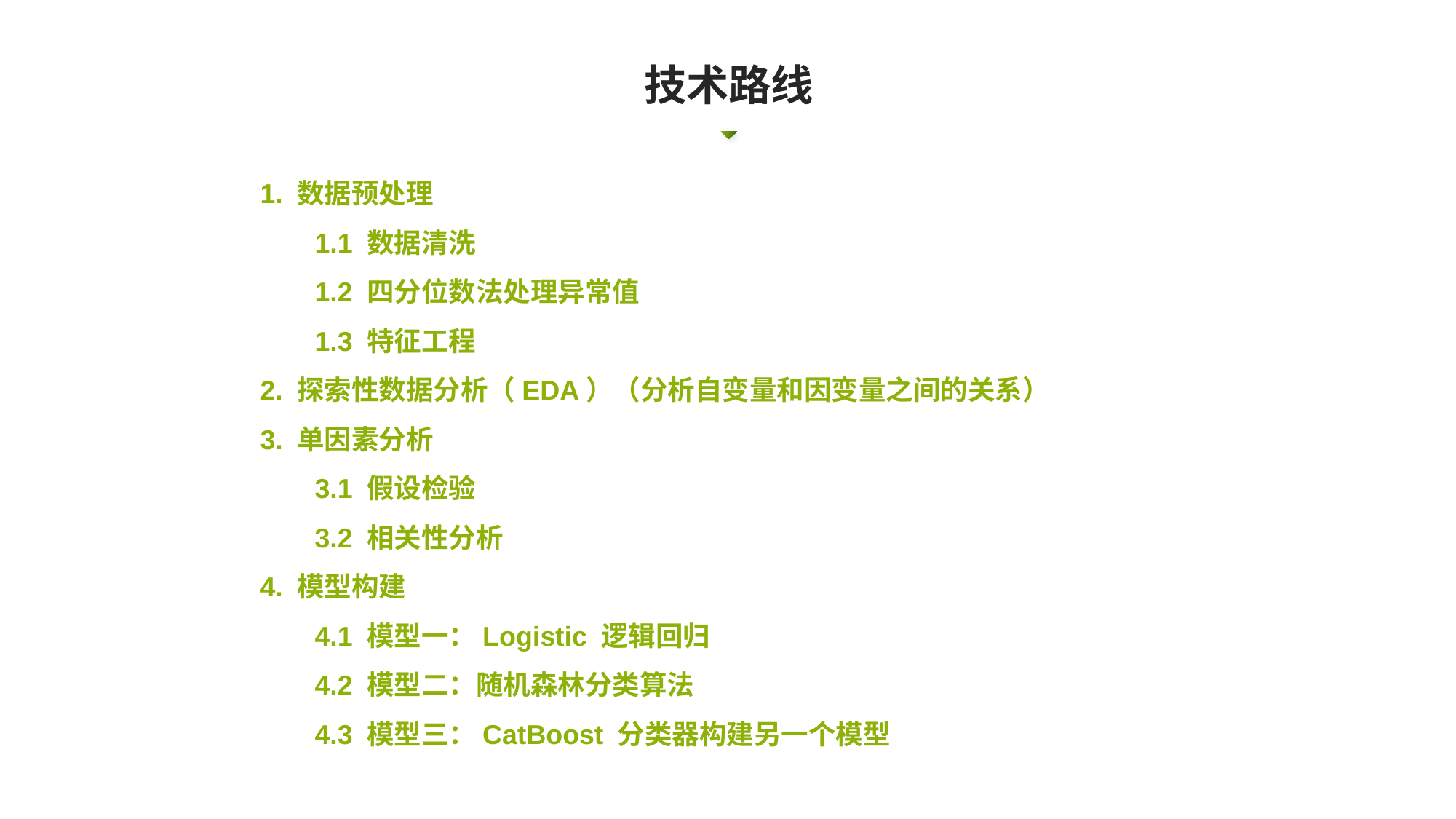

技术路线

1. 数据预处理
1.1 数据清洗
1.2 四分位数法处理异常值
1.3 特征工程
2. 探索性数据分析（EDA）（分析自变量和因变量之间的关系）
3. 单因素分析
3.1 假设检验
3.2 相关性分析
4. 模型构建
4.1 模型一：Logistic 逻辑回归
4.2 模型二：随机森林分类算法
4.3 模型三：CatBoost 分类器构建另一个模型